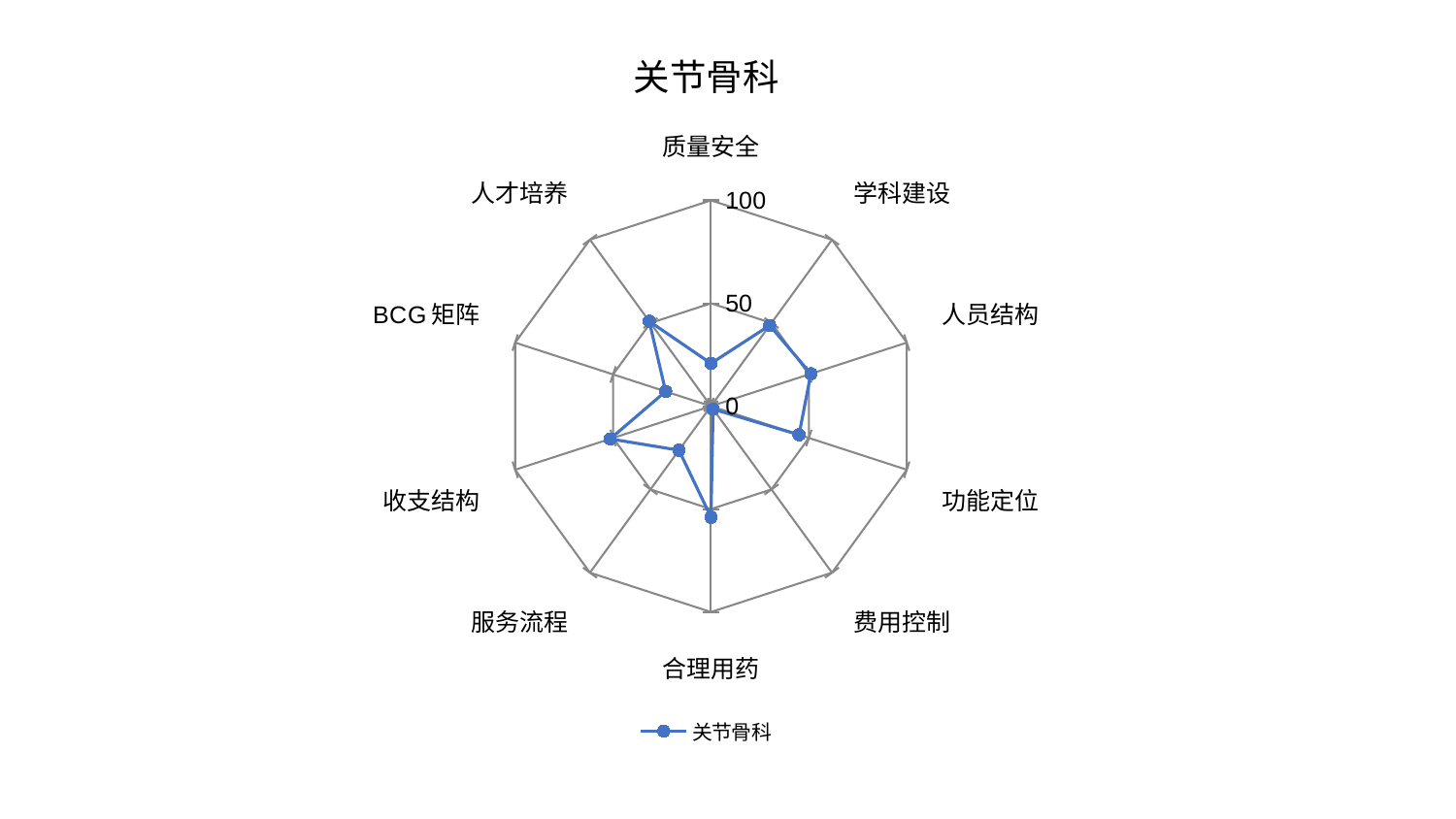

### Chart: 关节骨科

| Category | 关节骨科 |
|---|---|
| 质量安全 | 20.782052215758352 |
| 学科建设 | 48.50203325761078 |
| 人员结构 | 51.01923145168656 |
| 功能定位 | 44.971219739867436 |
| 费用控制 | 1.7912856396256953 |
| 合理用药 | 53.9267810553752 |
| 服务流程 | 26.461912917472272 |
| 收支结构 | 51.46855608078091 |
| BCG矩阵 | 23.16567046068289 |
| 人才培养 | 51.03184780899171 |
124